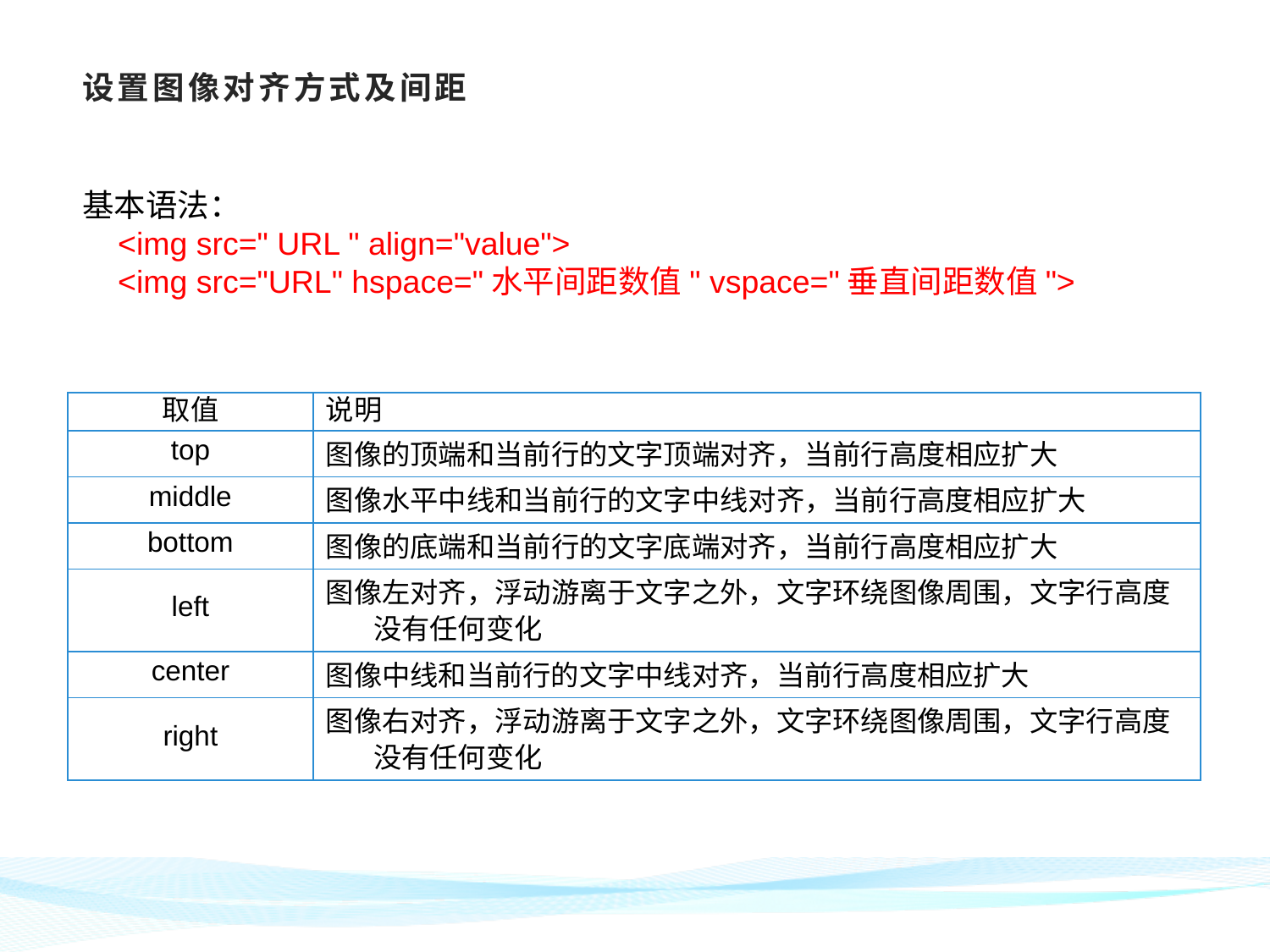

# 设置图像对齐方式及间距
基本语法：
    <img src=" URL " align="value">
    <img src="URL" hspace="水平间距数值" vspace="垂直间距数值">
| 取值 | 说明 |
| --- | --- |
| top | 图像的顶端和当前行的文字顶端对齐，当前行高度相应扩大 |
| middle | 图像水平中线和当前行的文字中线对齐，当前行高度相应扩大 |
| bottom | 图像的底端和当前行的文字底端对齐，当前行高度相应扩大 |
| left | 图像左对齐，浮动游离于文字之外，文字环绕图像周围，文字行高度没有任何变化 |
| center | 图像中线和当前行的文字中线对齐，当前行高度相应扩大 |
| right | 图像右对齐，浮动游离于文字之外，文字环绕图像周围，文字行高度没有任何变化 |